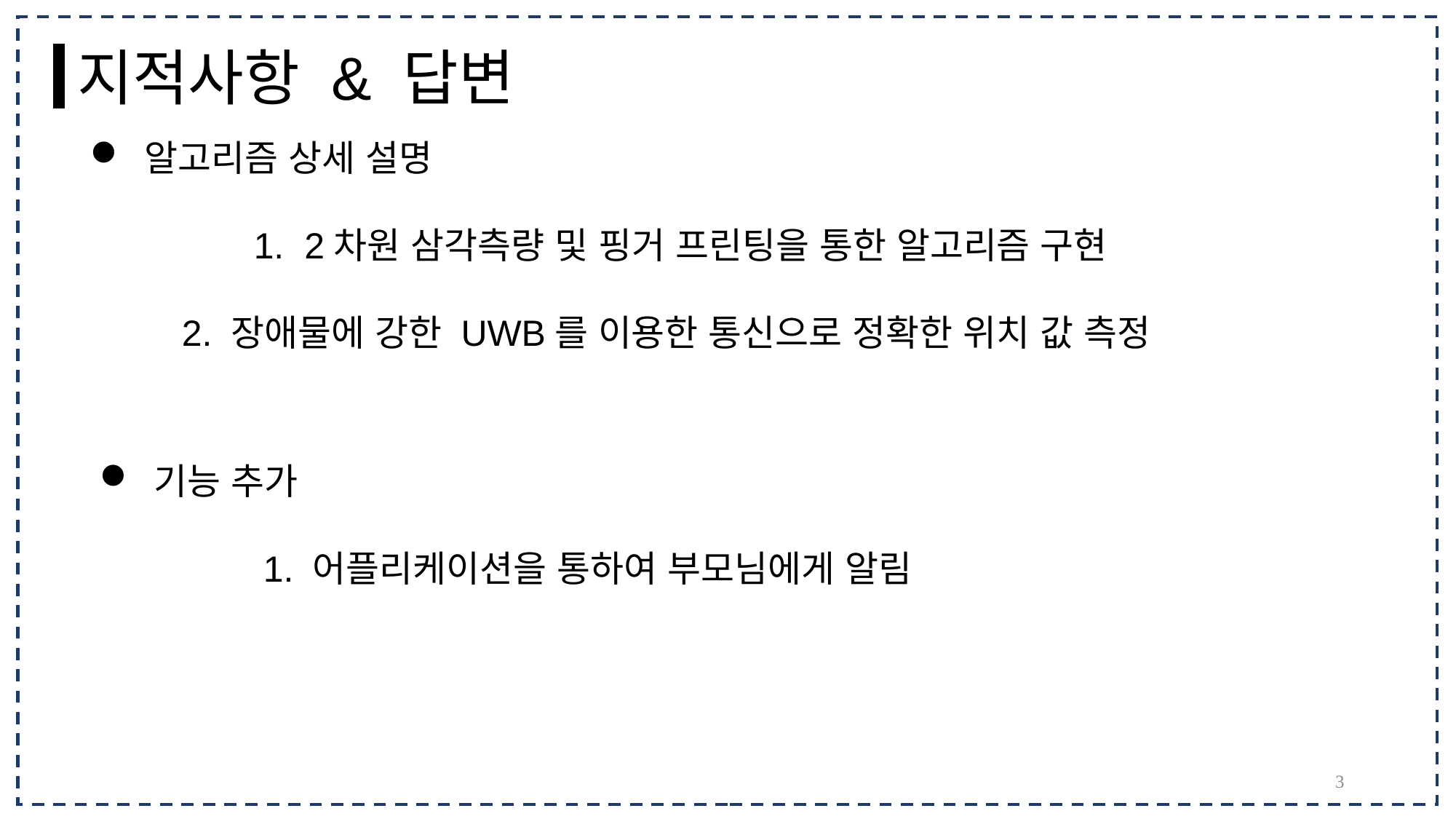

지적사항 & 답변

알고리즘 상세 설명
		1.  2차원 삼각측량 및 핑거 프린팅을 통한 알고리즘 구현
         2. 장애물에 강한 UWB를 이용한 통신으로 정확한 위치 값 측정

기능 추가
		1. 어플리케이션을 통하여 부모님에게 알림
3